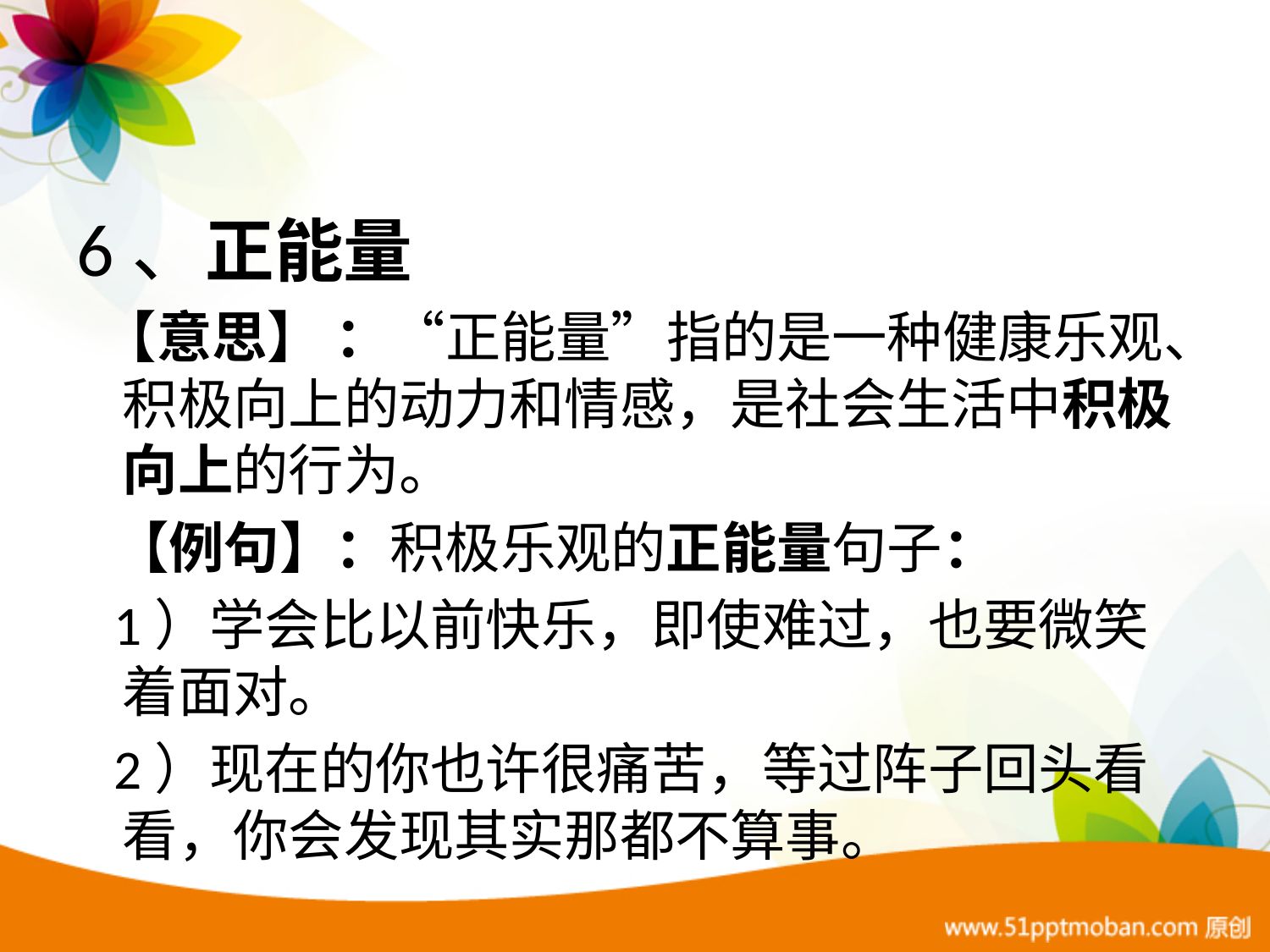

6、正能量
 【意思】 ：“正能量”指的是一种健康乐观、积极向上的动力和情感，是社会生活中积极向上的行为。
  【例句】：积极乐观的正能量句子：
   1）学会比以前快乐，即使难过，也要微笑着面对。
   2）现在的你也许很痛苦，等过阵子回头看看，你会发现其实那都不算事。